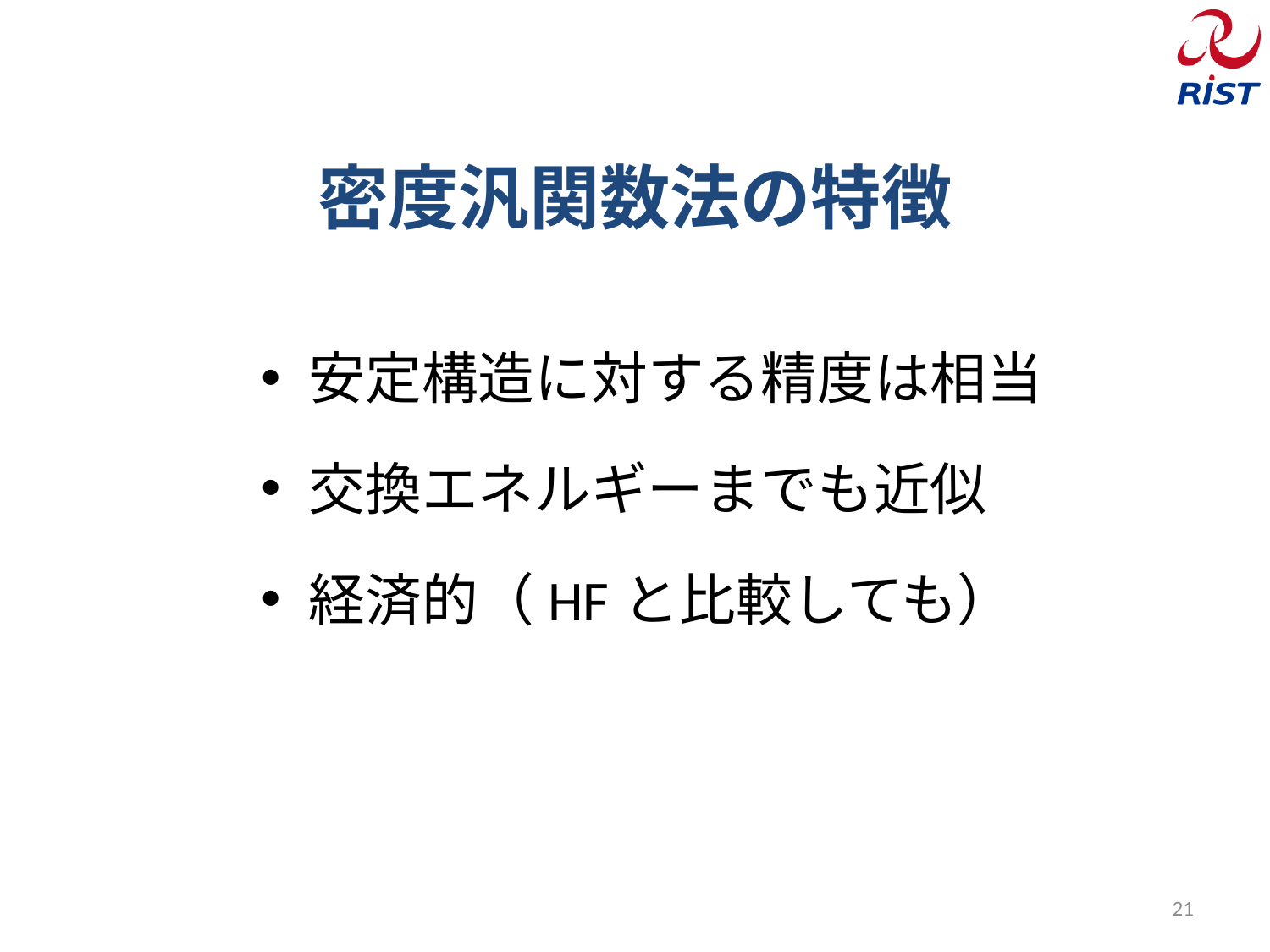

# 密度汎関数法の特徴
安定構造に対する精度は相当
交換エネルギーまでも近似
経済的（HFと比較しても）
21